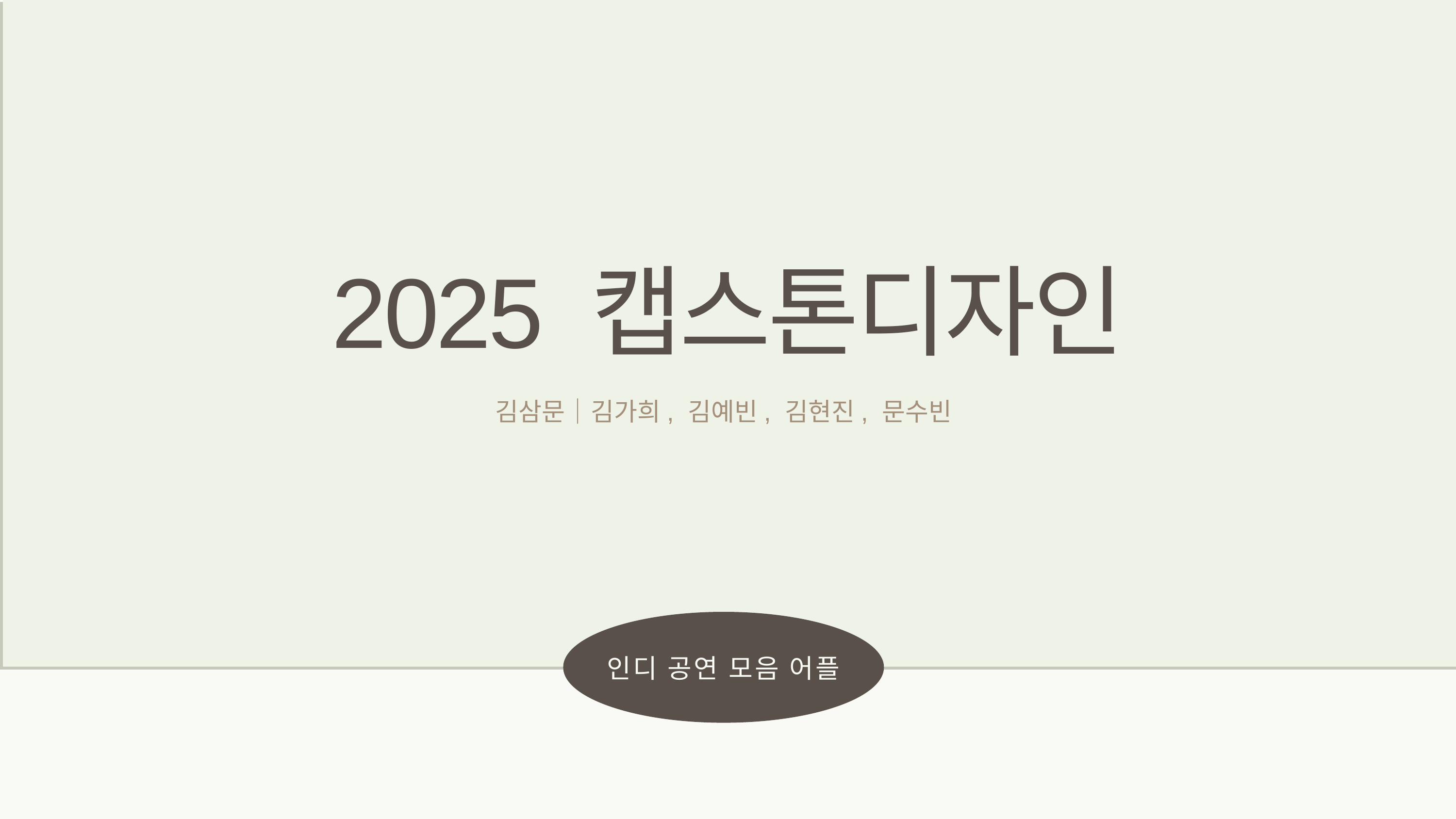

2025 캡스톤디자인
김삼문｜김가희, 김예빈, 김현진, 문수빈

인디 공연 모음 어플